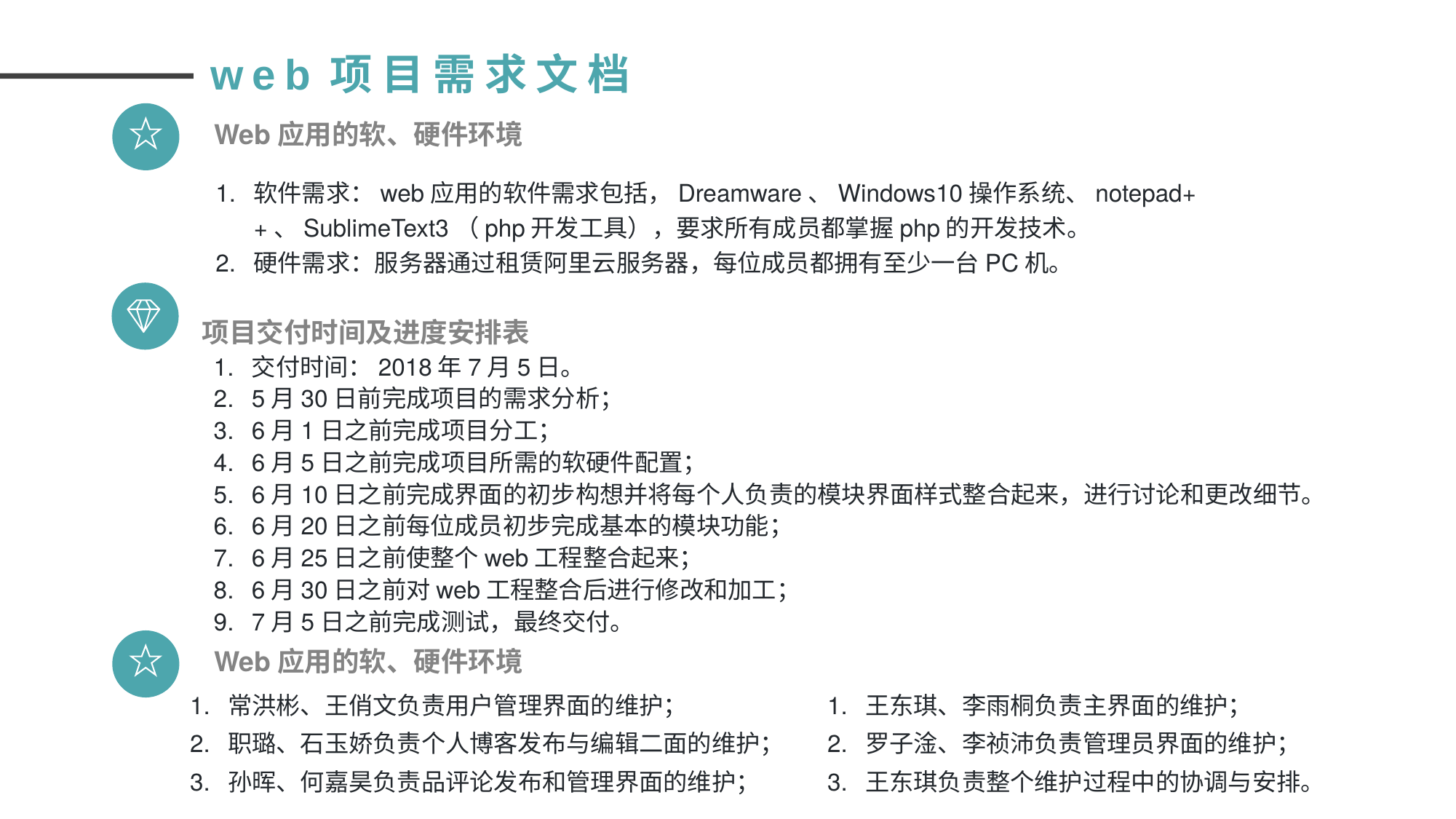

web项目需求文档

Web应用的软、硬件环境

软件需求：web应用的软件需求包括，Dreamware、Windows10操作系统、notepad++、SublimeText3（php开发工具），要求所有成员都掌握php的开发技术。
硬件需求：服务器通过租赁阿里云服务器，每位成员都拥有至少一台PC机。

项目交付时间及进度安排表

交付时间：2018年7月5日。
5月30日前完成项目的需求分析；
6月1日之前完成项目分工；
6月5日之前完成项目所需的软硬件配置；
6月10日之前完成界面的初步构想并将每个人负责的模块界面样式整合起来，进行讨论和更改细节。
6月20日之前每位成员初步完成基本的模块功能；
6月25日之前使整个web工程整合起来；
6月30日之前对web工程整合后进行修改和加工；
7月5日之前完成测试，最终交付。

Web应用的软、硬件环境

常洪彬、王俏文负责用户管理界面的维护；
职璐、石玉娇负责个人博客发布与编辑二面的维护；
孙晖、何嘉昊负责品评论发布和管理界面的维护；

王东琪、李雨桐负责主界面的维护；
罗子淦、李祯沛负责管理员界面的维护；
王东琪负责整个维护过程中的协调与安排。